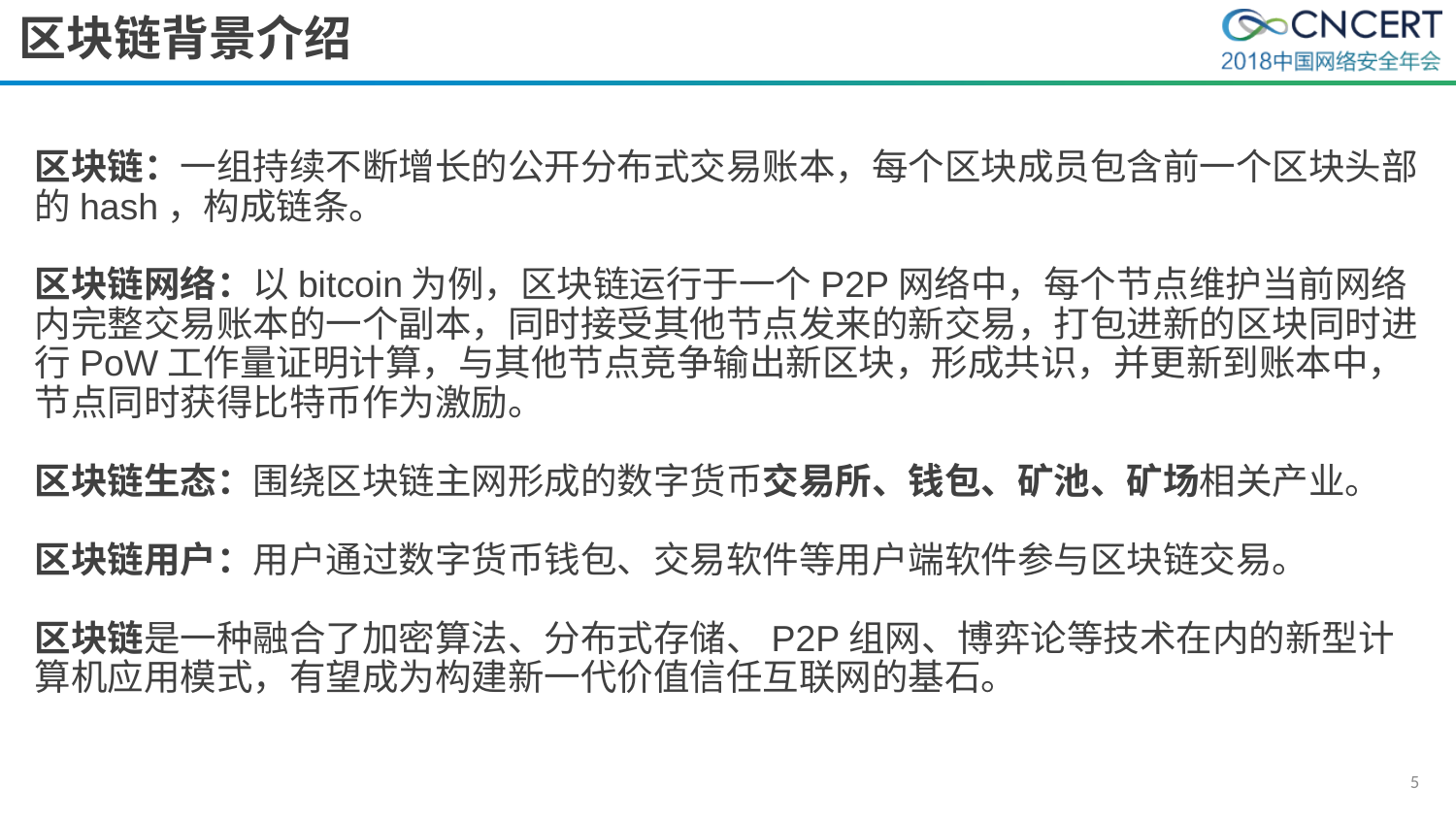

# 区块链背景介绍

区块链：一组持续不断增长的公开分布式交易账本，每个区块成员包含前一个区块头部的hash，构成链条。

区块链网络：以bitcoin为例，区块链运行于一个P2P网络中，每个节点维护当前网络内完整交易账本的一个副本，同时接受其他节点发来的新交易，打包进新的区块同时进行PoW工作量证明计算，与其他节点竞争输出新区块，形成共识，并更新到账本中，节点同时获得比特币作为激励。

区块链生态：围绕区块链主网形成的数字货币交易所、钱包、矿池、矿场相关产业。

区块链用户：用户通过数字货币钱包、交易软件等用户端软件参与区块链交易。

区块链是一种融合了加密算法、分布式存储、P2P组网、博弈论等技术在内的新型计算机应用模式，有望成为构建新一代价值信任互联网的基石。
5